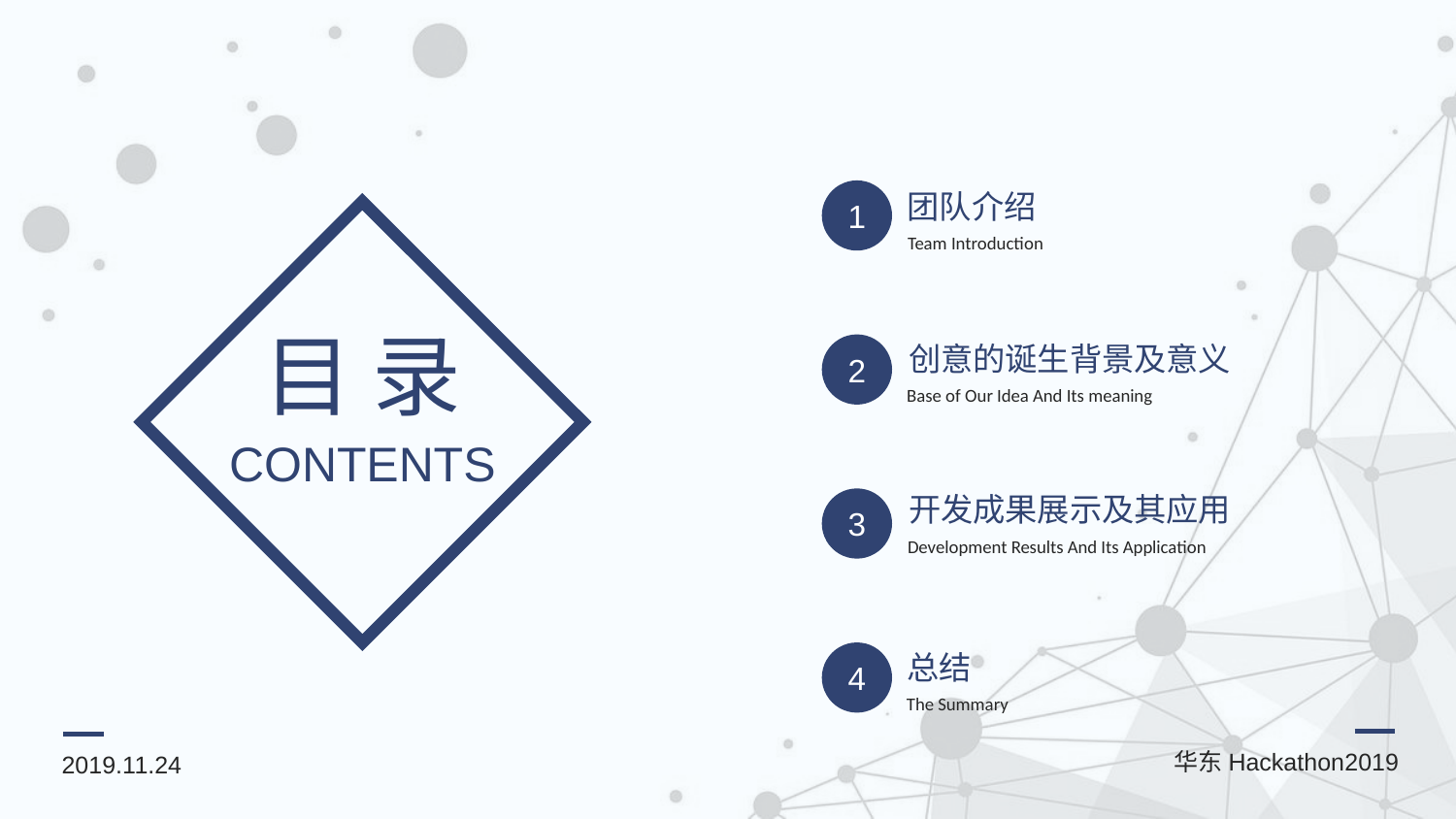

团队介绍
1

Team Introduction
目 录
创意的诞生背景及意义
2
Base of Our Idea And Its meaning
CONTENTS
开发成果展示及其应用
3
Development Results And Its Application
总结
4
The Summary
华东Hackathon2019
2019.11.24